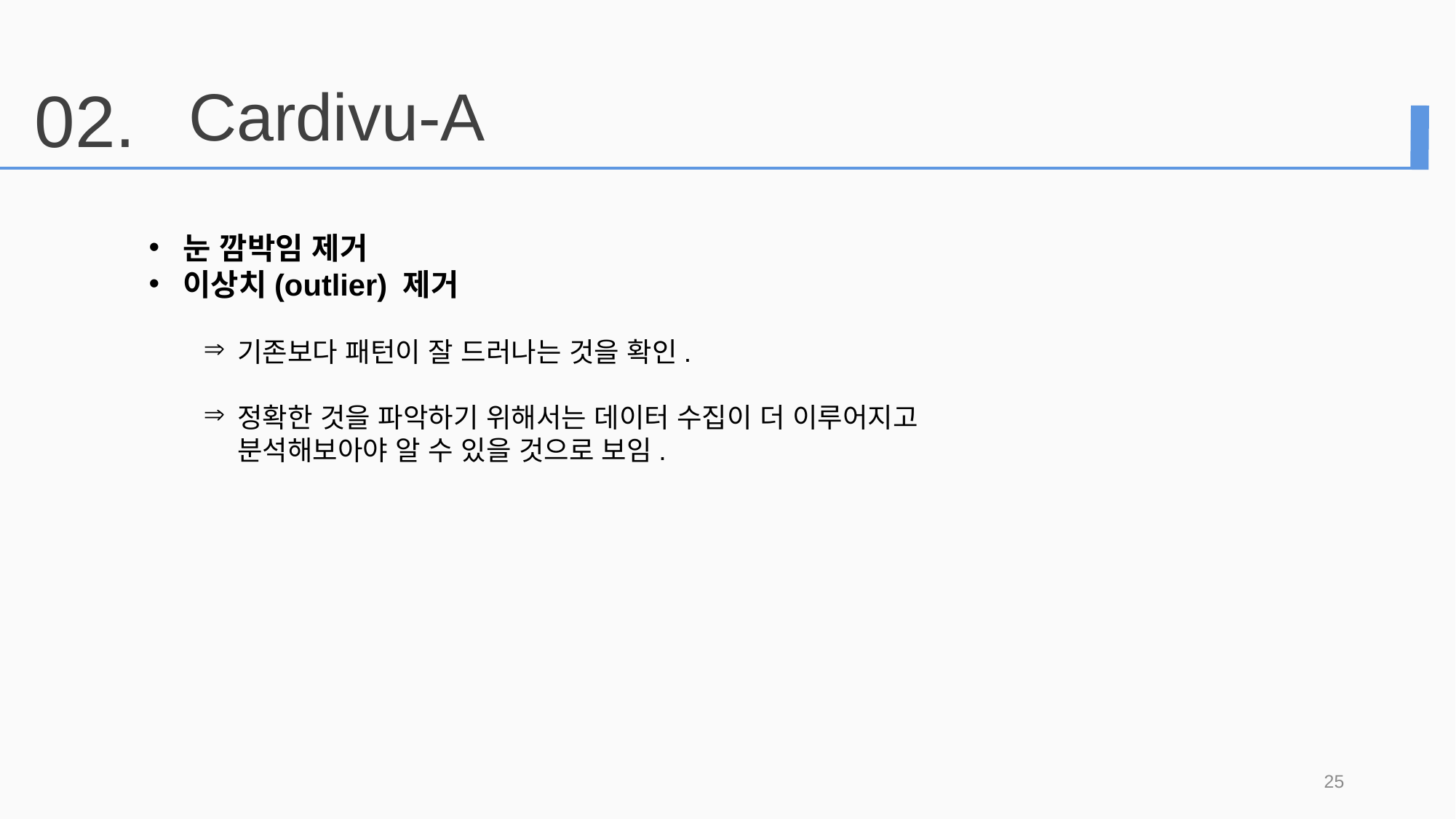

02.
Cardivu-A
눈 깜박임 제거
이상치(outlier) 제거

기존보다 패턴이 잘 드러나는 것을 확인.

정확한 것을 파악하기 위해서는 데이터 수집이 더 이루어지고 분석해보아야 알 수 있을 것으로 보임.
25